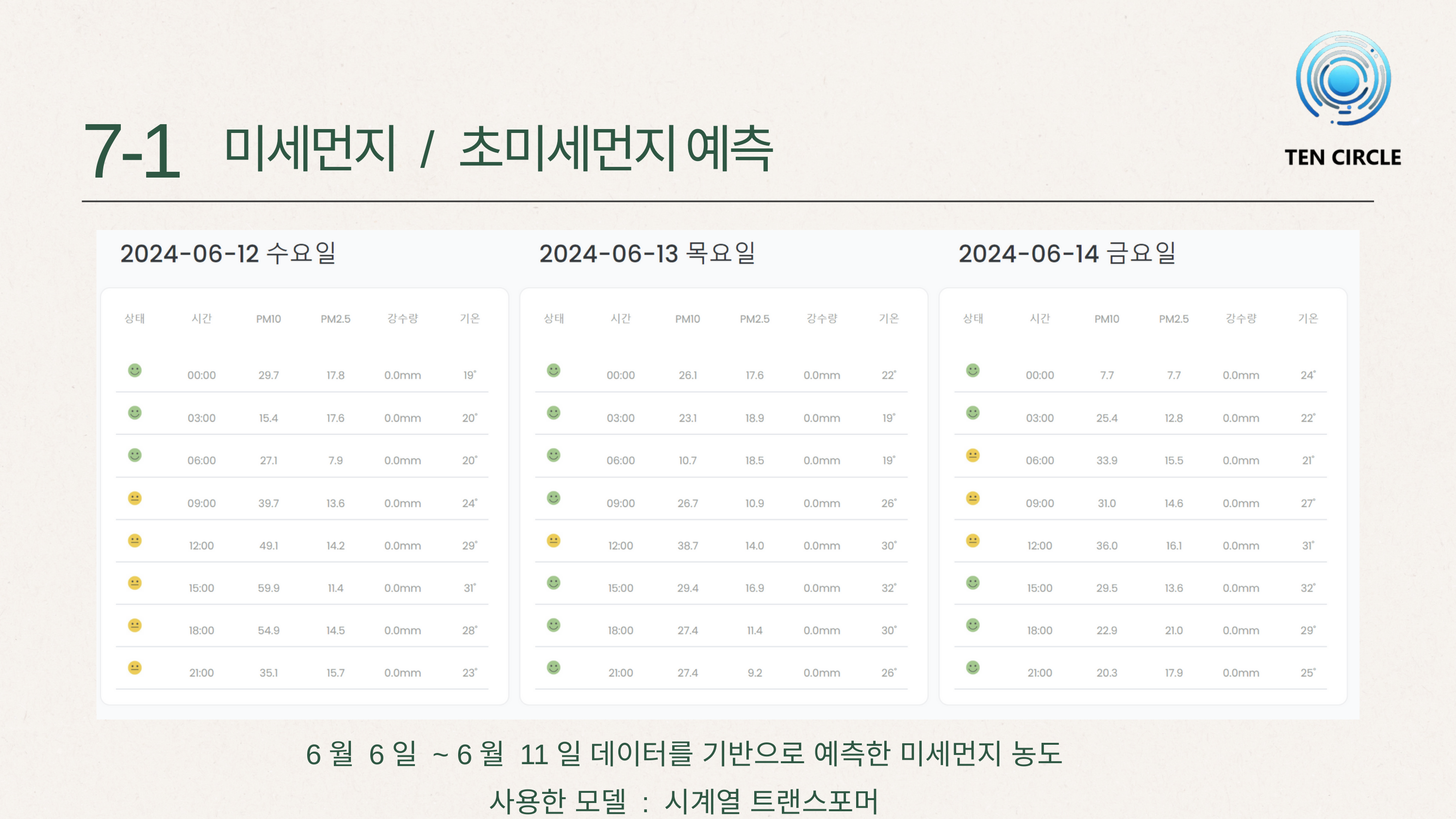

7-1
미세먼지 / 초미세먼지 예측

6월 6일 ~ 6월 11일 데이터를 기반으로 예측한 미세먼지 농도
사용한 모델 : 시계열 트랜스포머